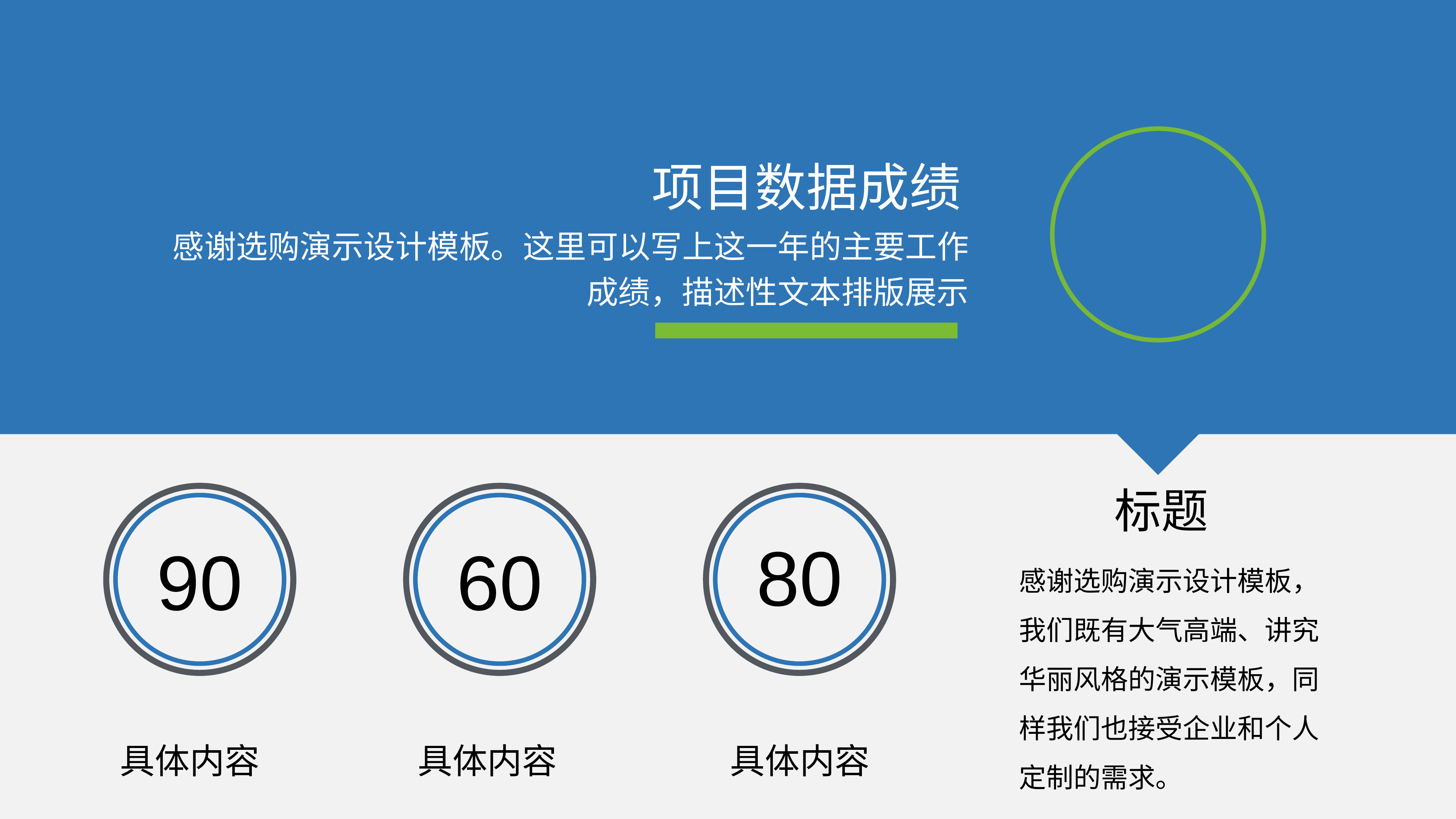

项目数据成绩

感谢选购演示设计模板。这里可以写上这一年的主要工作成绩，描述性文本排版展示

标题
感谢选购演示设计模板，我们既有大气高端、讲究华丽风格的演示模板，同样我们也接受企业和个人定制的需求。

90

60

80

具体内容
具体内容
具体内容